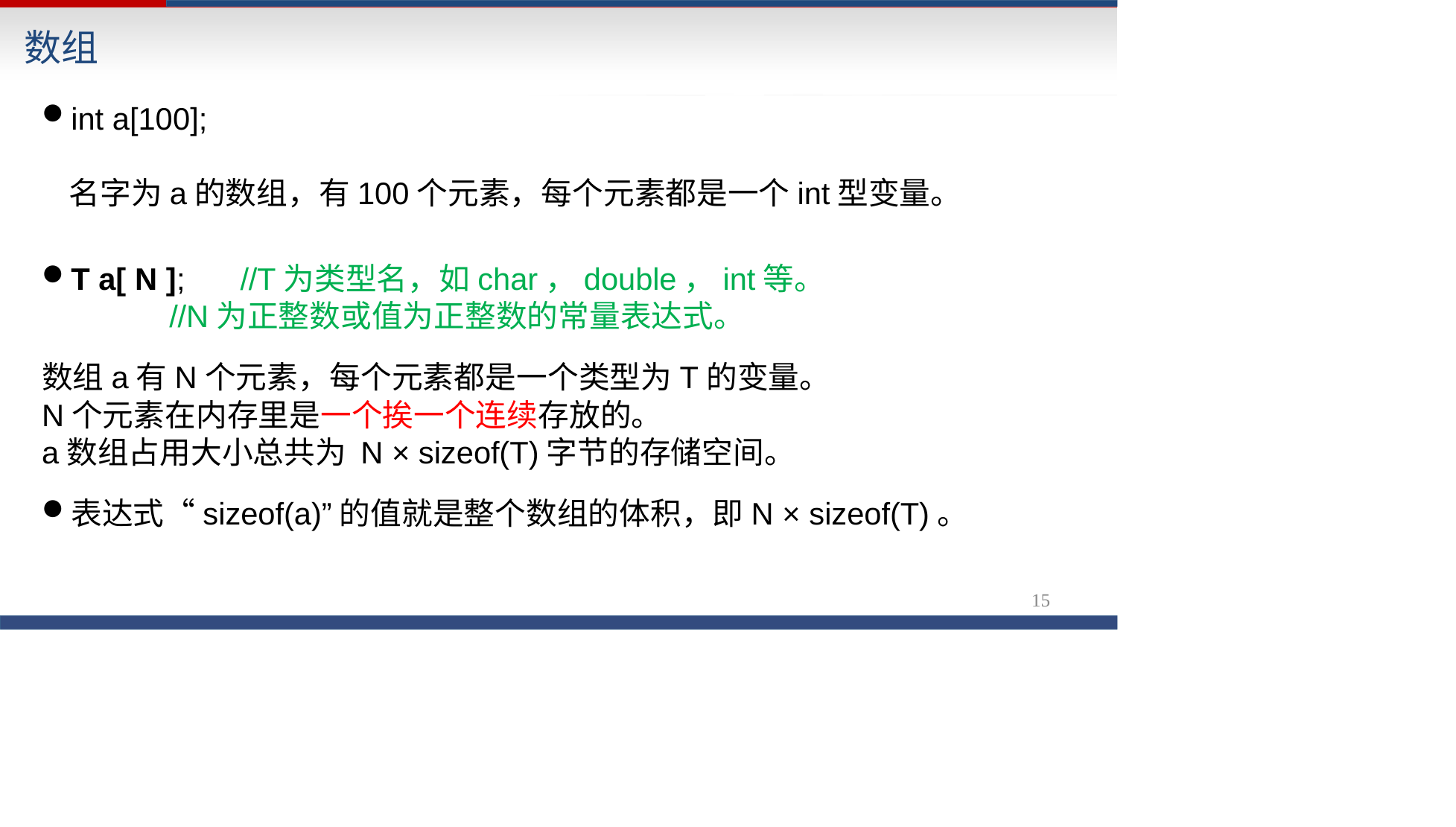

数组
# int a[100];
名字为a的数组，有100个元素，每个元素都是一个int型变量。

T a[ N ];	//T为类型名，如char，double，int等。
//N为正整数或值为正整数的常量表达式。

数组a有N个元素，每个元素都是一个类型为T的变量。
N个元素在内存里是一个挨一个连续存放的。
a数组占用大小总共为 N × sizeof(T)字节的存储空间。

表达式“sizeof(a)”的值就是整个数组的体积，即N × sizeof(T)。
15